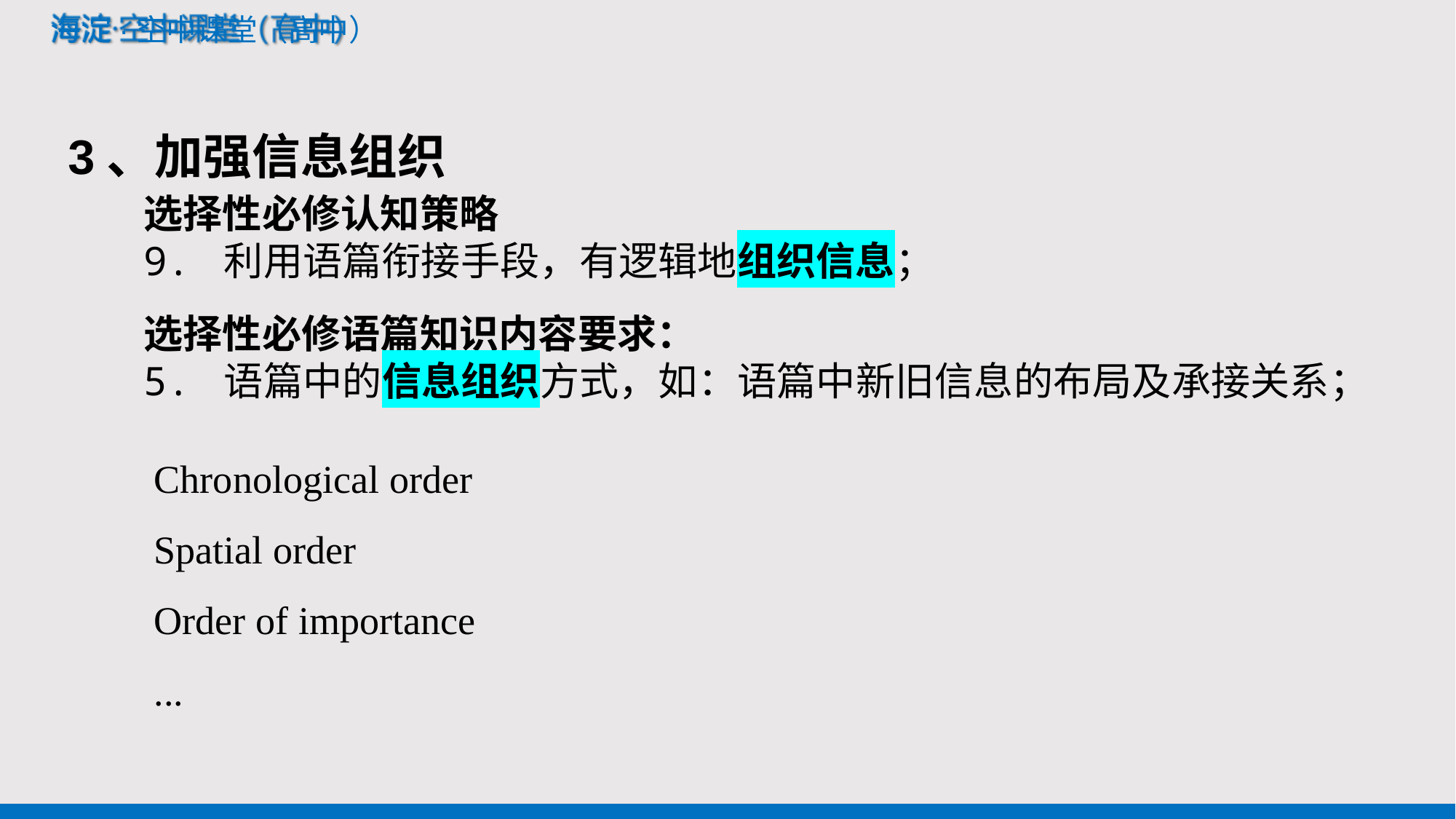

3、加强信息组织

选择性必修认知策略
9. 利用语篇衔接手段，有逻辑地组织信息；

选择性必修语篇知识内容要求：
5. 语篇中的信息组织方式，如：语篇中新旧信息的布局及承接关系；
Chronological order
Spatial order
Order of importance
...